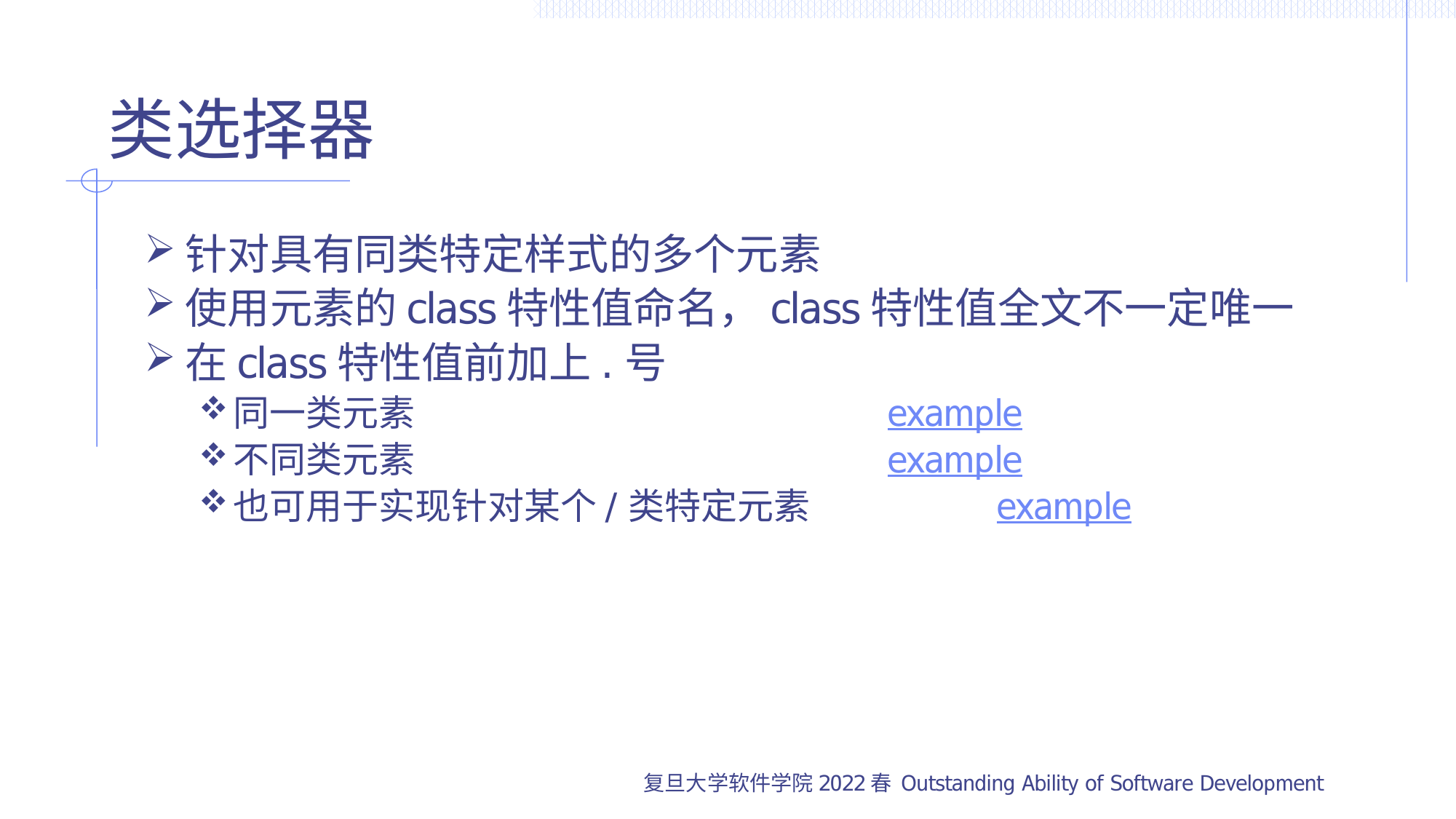

# 类选择器
针对具有同类特定样式的多个元素
使用元素的class特性值命名，class特性值全文不一定唯一
在class特性值前加上.号
同一类元素					example
不同类元素					example
也可用于实现针对某个/类特定元素		example